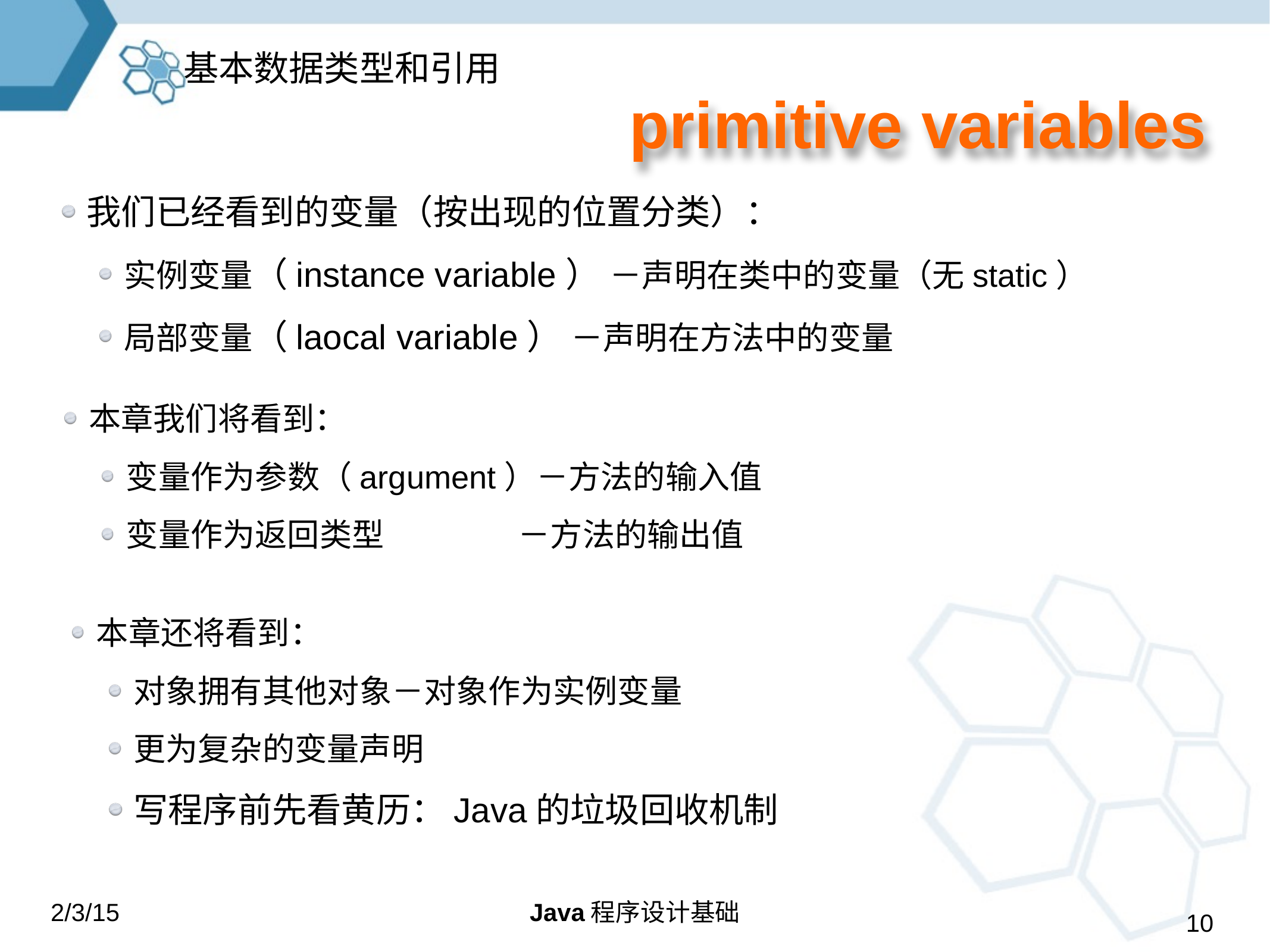

基本数据类型和引用
primitive variables
我们已经看到的变量（按出现的位置分类）：
实例变量（instance variable） －声明在类中的变量（无static）
局部变量（laocal variable） －声明在方法中的变量
本章我们将看到：
变量作为参数（argument）－方法的输入值
变量作为返回类型               －方法的输出值
本章还将看到：
对象拥有其他对象－对象作为实例变量
更为复杂的变量声明
写程序前先看黄历：Java的垃圾回收机制
2/3/15
Java程序设计基础
10